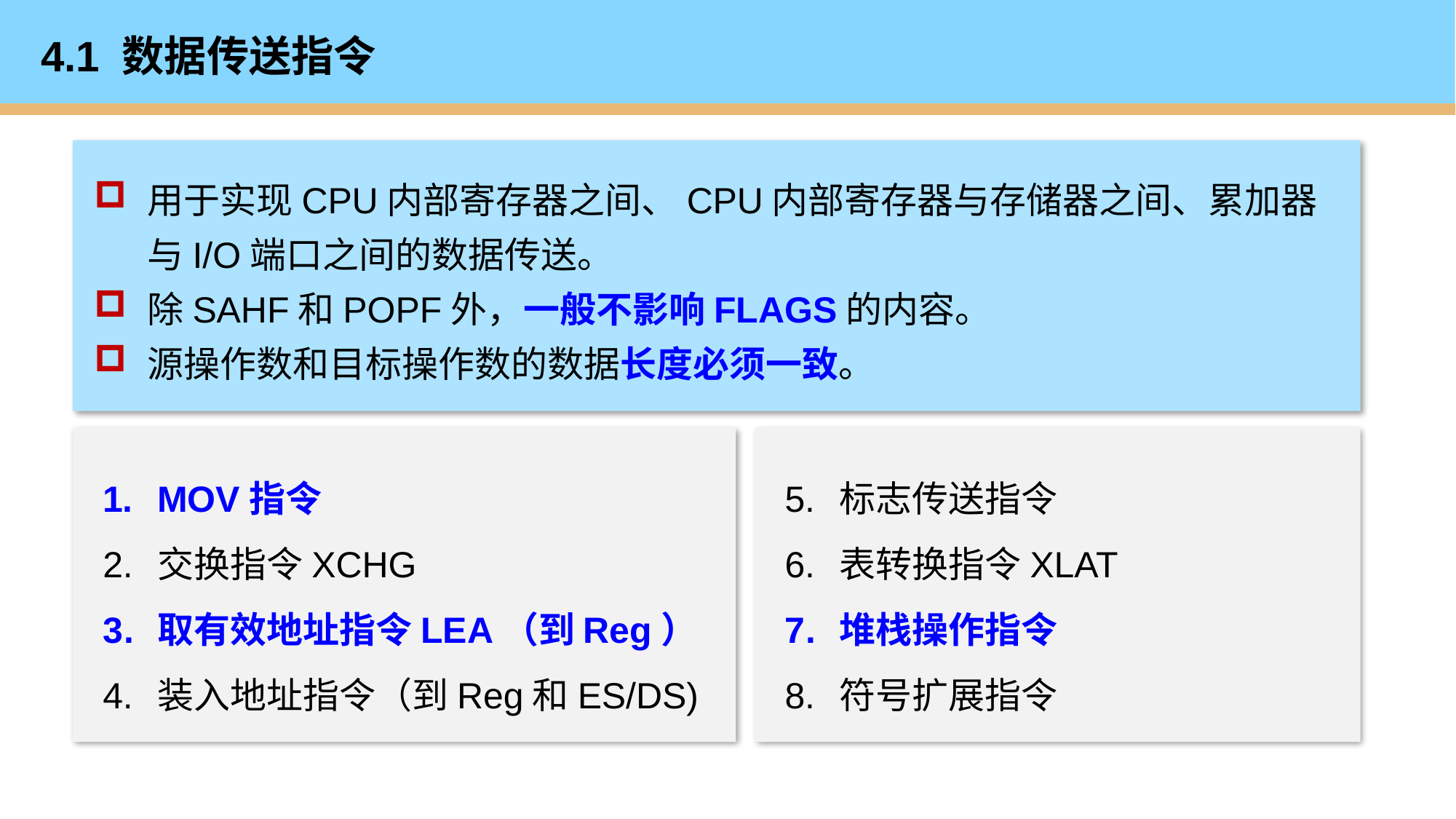

# 4.1 数据传送指令
用于实现CPU内部寄存器之间、CPU内部寄存器与存储器之间、累加器与I/O端口之间的数据传送。
除SAHF和POPF外，一般不影响FLAGS的内容。
源操作数和目标操作数的数据长度必须一致。
MOV指令
交换指令XCHG
取有效地址指令LEA（到Reg）
装入地址指令（到Reg和ES/DS)
标志传送指令
表转换指令XLAT
堆栈操作指令
符号扩展指令
65